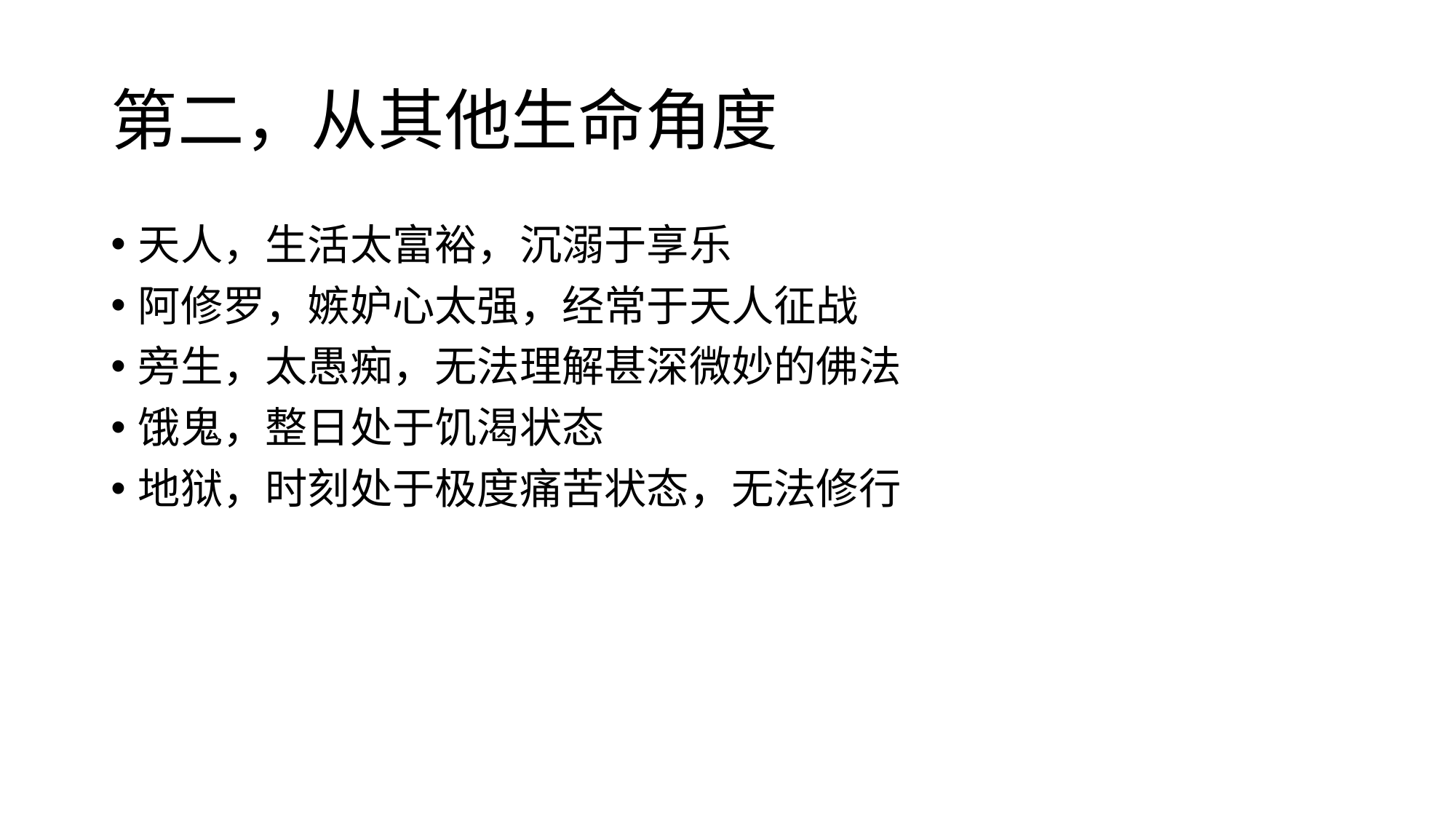

# 第二，从其他生命角度
天人，生活太富裕，沉溺于享乐
阿修罗，嫉妒心太强，经常于天人征战
旁生，太愚痴，无法理解甚深微妙的佛法
饿鬼，整日处于饥渴状态
地狱，时刻处于极度痛苦状态，无法修行